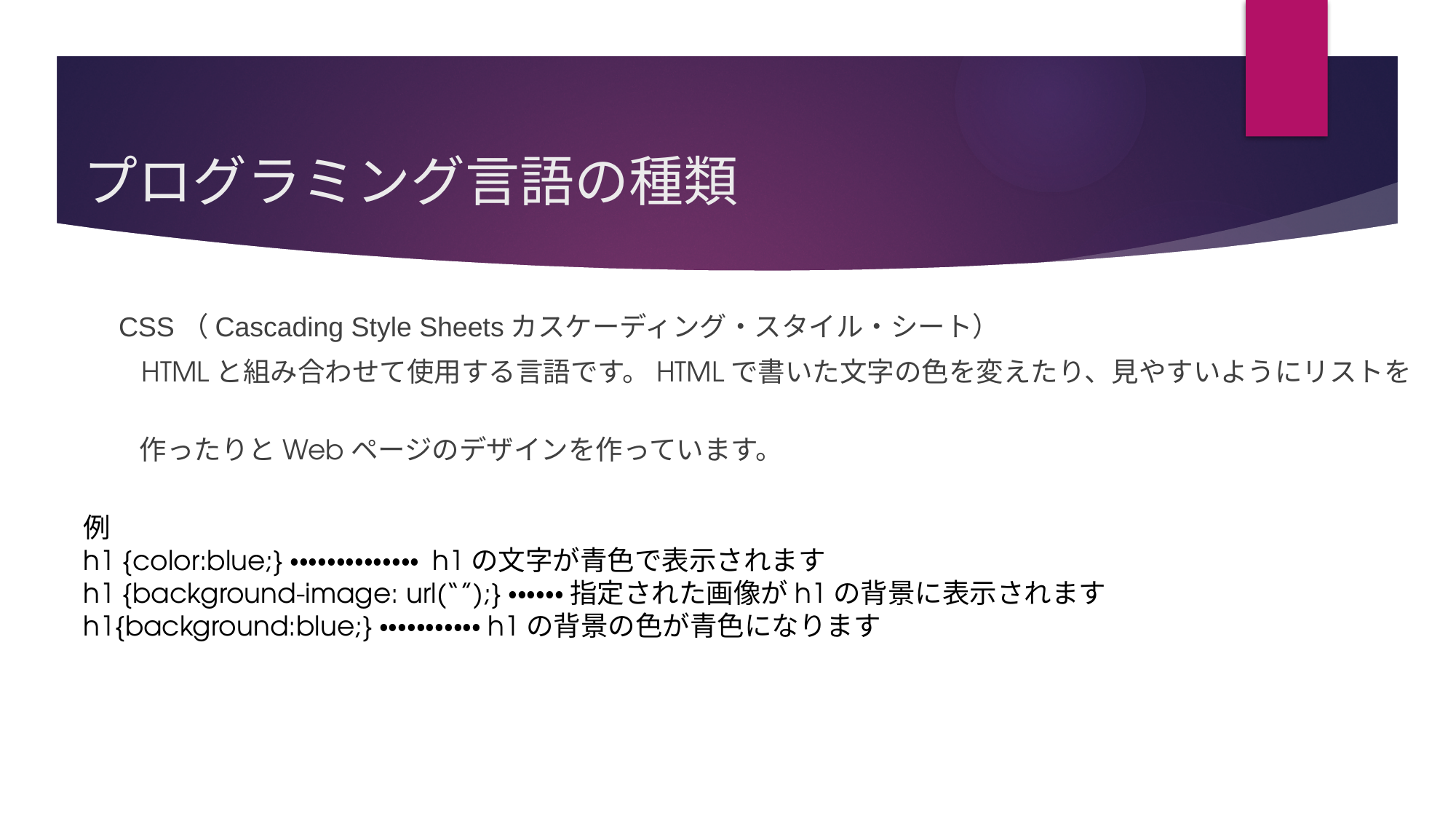

# プログラミング言語の種類
   CSS（Cascading Style Sheetsカスケーディング・スタイル・シート）
      HTMLと組み合わせて使用する言語です。HTMLで書いた文字の色を変えたり、見やすいようにリストを
      作ったりとWebページのデザインを作っています。
8
例
h1 {color:blue;}・・・・・・・・・・・・・・ h1の文字が青色で表示されます
h1 {background-image: url(“”);}・・・・・・ 指定された画像がh1の背景に表示されます
h1{background:blue;}・・・・・・・・・・・h1の背景の色が青色になります